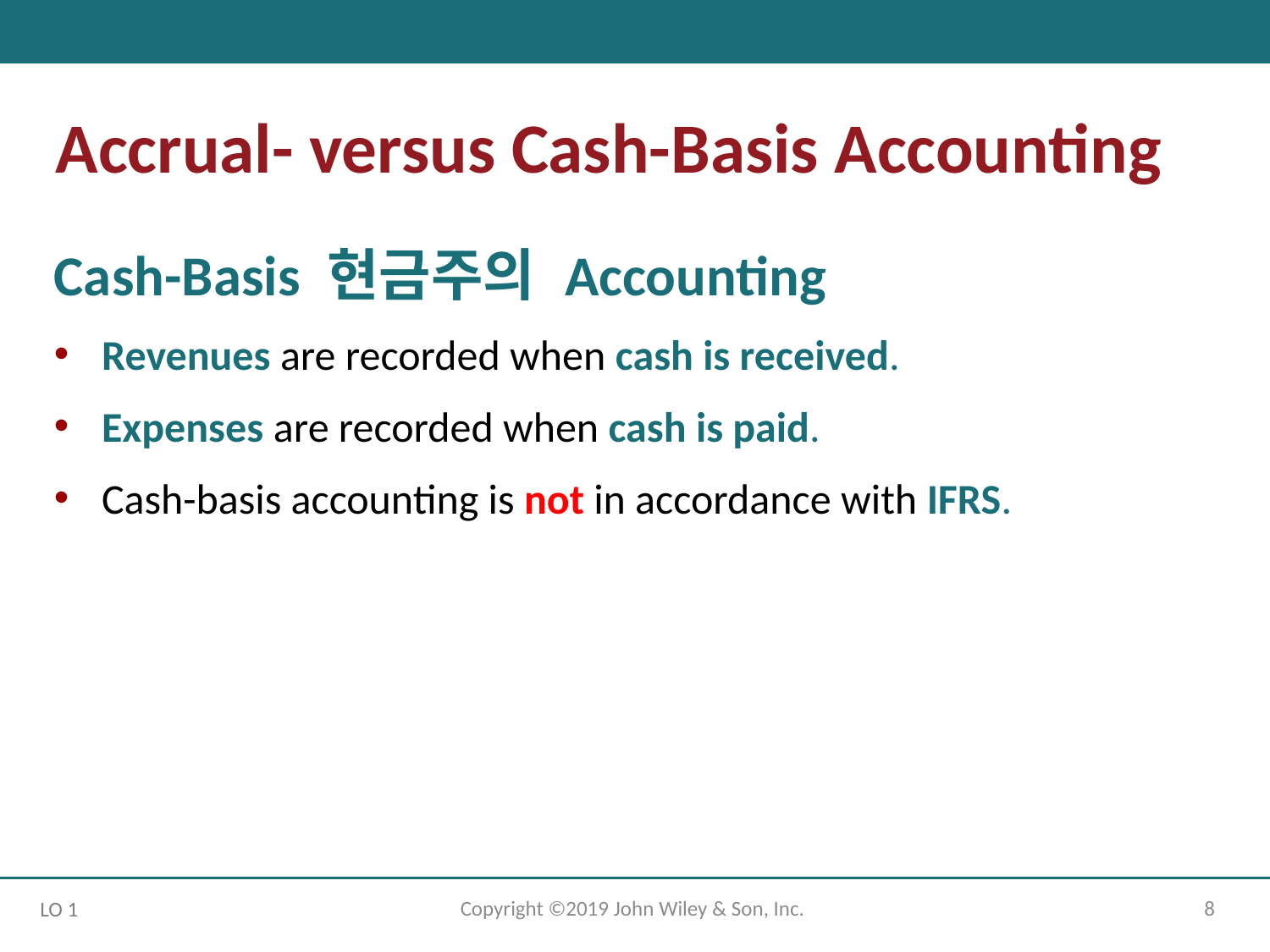

Accrual- versus Cash-Basis Accounting
Cash-Basis 현금주의 Accounting
Revenues are recorded when cash is received.
Expenses are recorded when cash is paid.
Cash-basis accounting is not in accordance with IFRS.

Copyright ©2019 John Wiley & Son, Inc.
8
LO 1